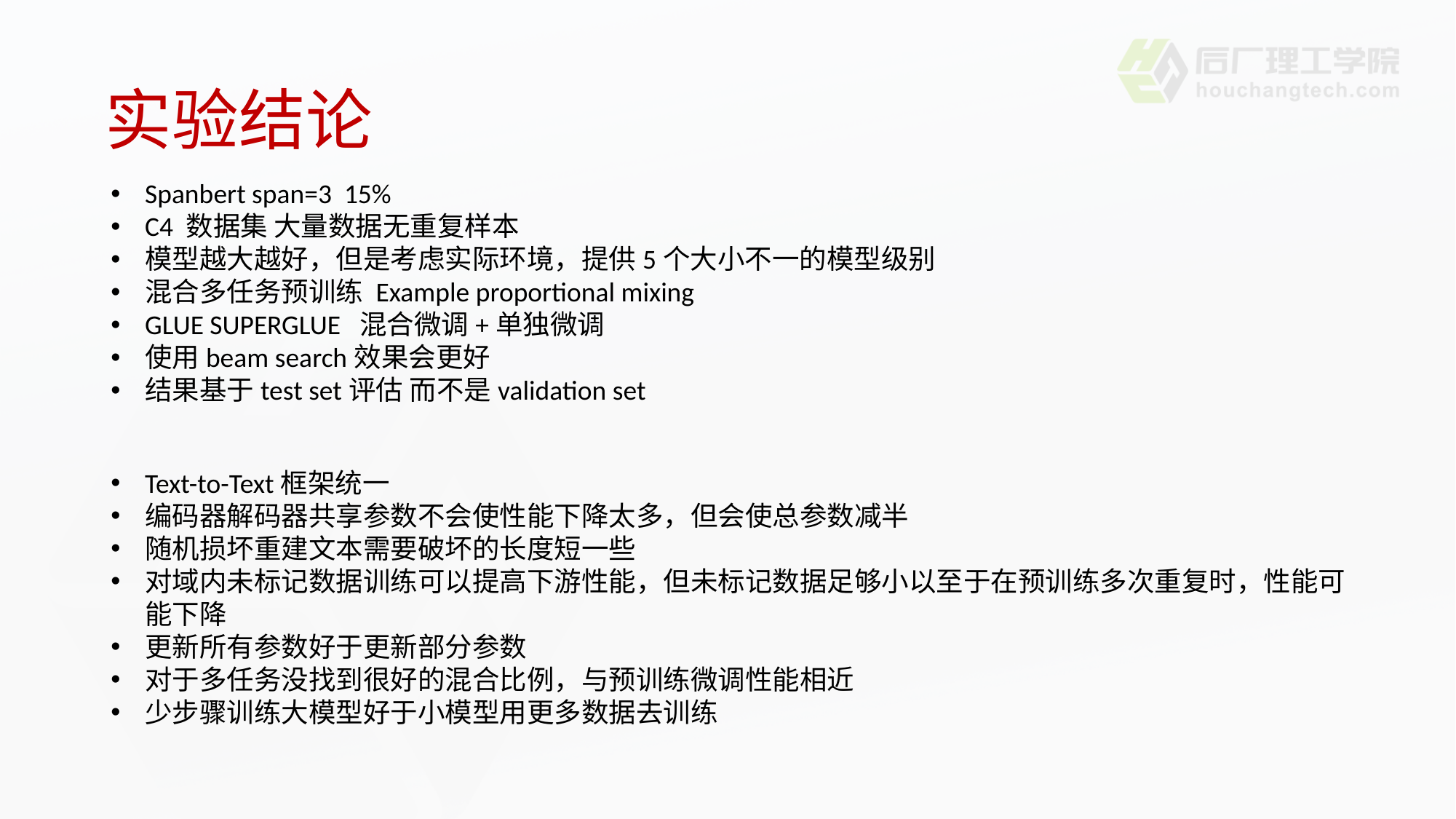

# 实验结论
Spanbert span=3  15%
C4 数据集 大量数据无重复样本
模型越大越好，但是考虑实际环境，提供5个大小不一的模型级别
混合多任务预训练 Example proportional mixing
GLUE SUPERGLUE  混合微调+单独微调
使用beam search效果会更好
结果基于test set评估 而不是validation set

Text-to-Text框架统一
编码器解码器共享参数不会使性能下降太多，但会使总参数减半
随机损坏重建文本需要破坏的长度短一些
对域内未标记数据训练可以提高下游性能，但未标记数据足够小以至于在预训练多次重复时，性能可能下降
更新所有参数好于更新部分参数
对于多任务没找到很好的混合比例，与预训练微调性能相近
少步骤训练大模型好于小模型用更多数据去训练